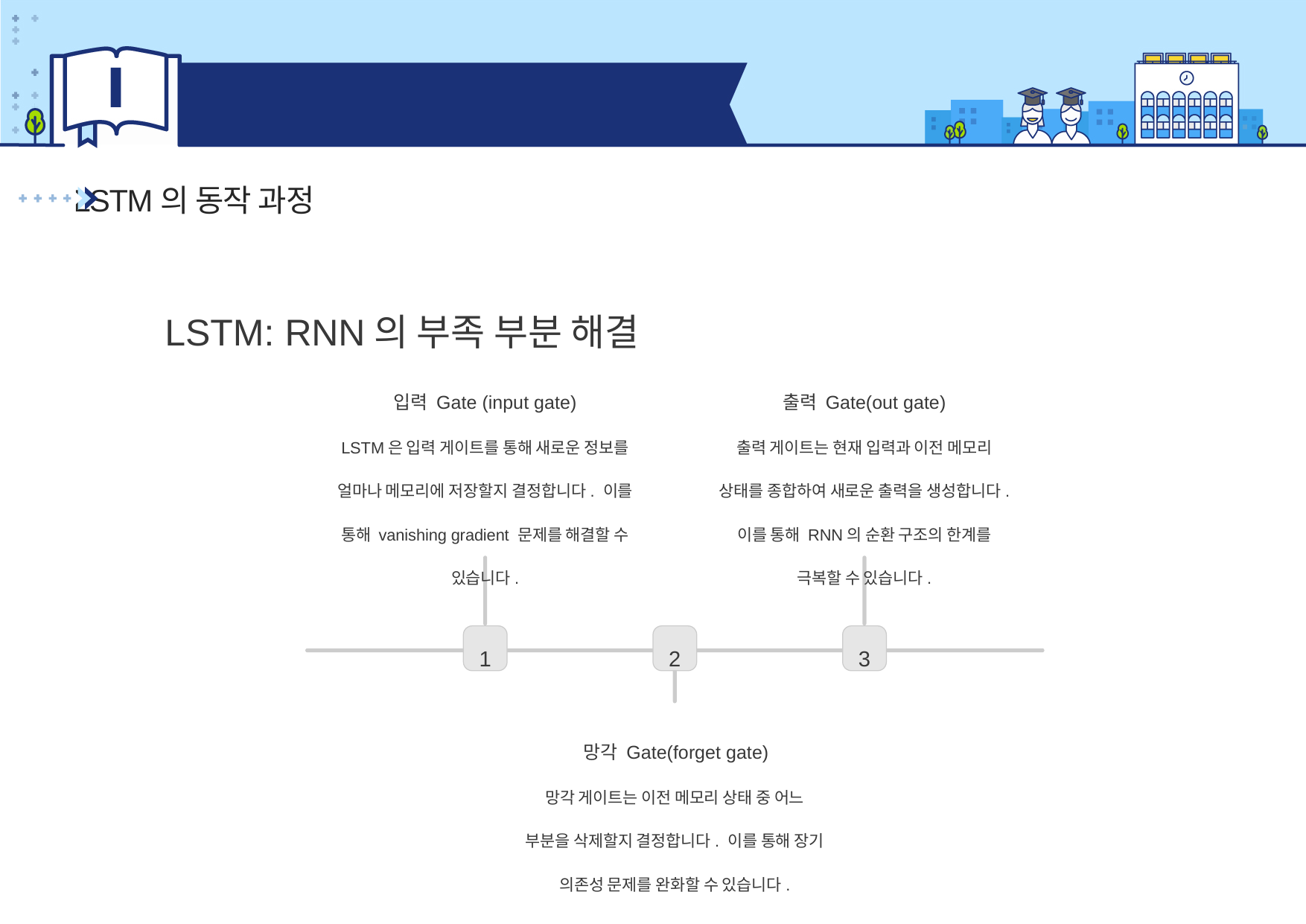

Ⅰ
LSTM
LSTM의 동작 과정

LSTM: RNN의 부족 부분 해결
입력 Gate (input gate)
출력 Gate(out gate)
LSTM은 입력 게이트를 통해 새로운 정보를 얼마나 메모리에 저장할지 결정합니다. 이를 통해 vanishing gradient 문제를 해결할 수 있습니다.
출력 게이트는 현재 입력과 이전 메모리 상태를 종합하여 새로운 출력을 생성합니다. 이를 통해 RNN의 순환 구조의 한계를 극복할 수 있습니다.

1
2
3

망각 Gate(forget gate)
망각 게이트는 이전 메모리 상태 중 어느 부분을 삭제할지 결정합니다. 이를 통해 장기 의존성 문제를 완화할 수 있습니다.